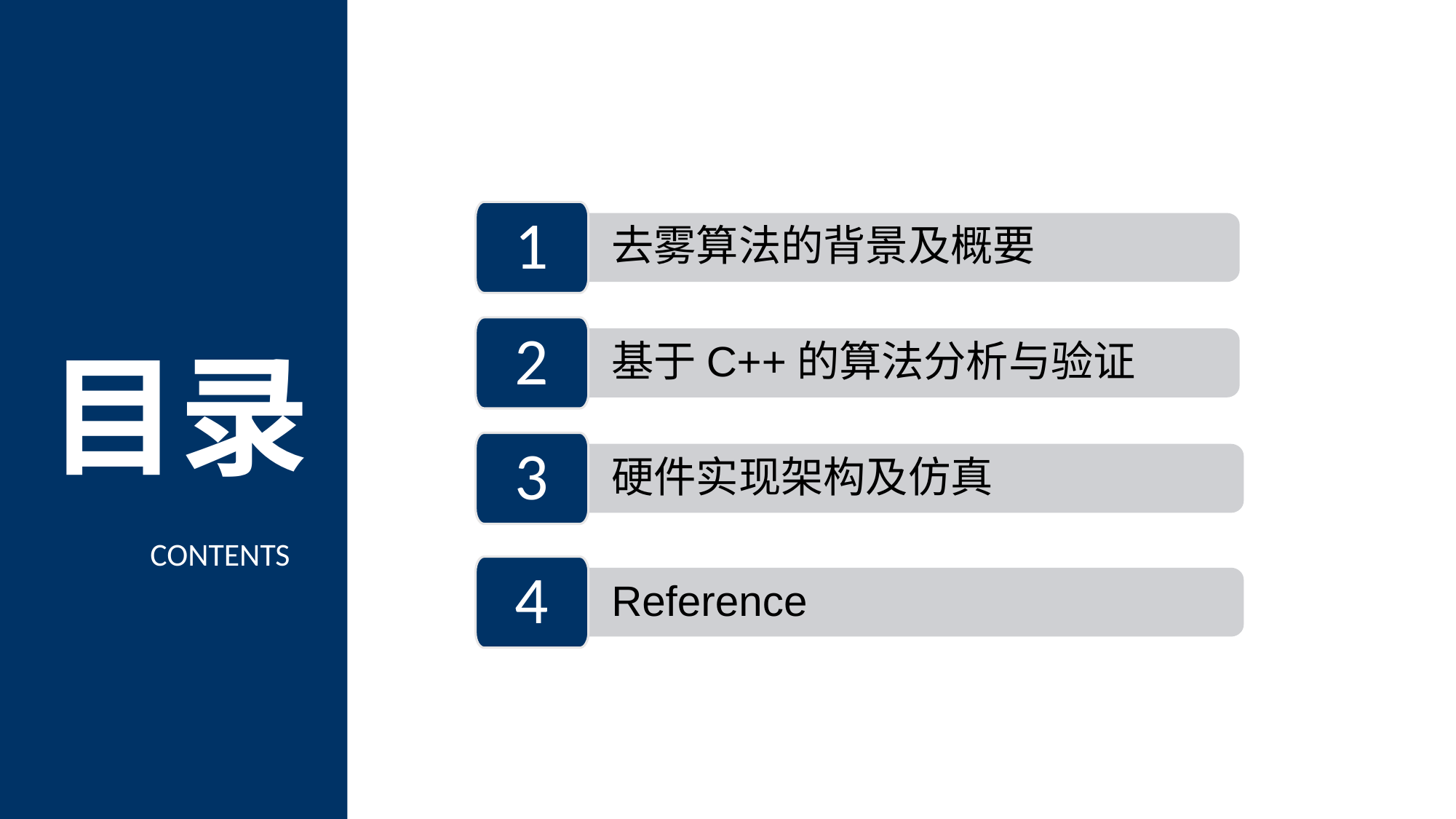

1
去雾算法的背景及概要
2
基于C++的算法分析与验证
目录
3
硬件实现架构及仿真
CONTENTS
4
Reference